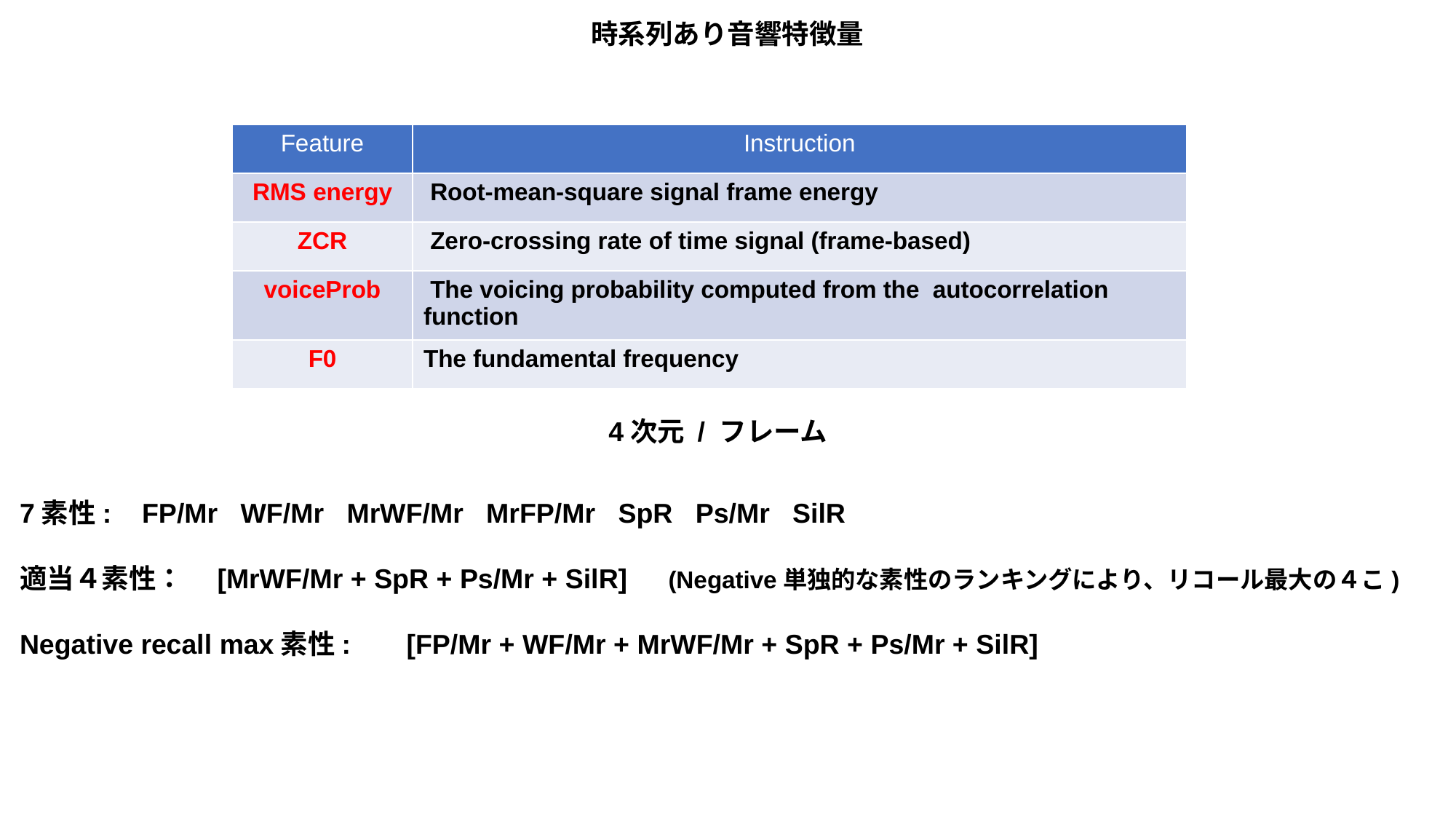

時系列あり音響特徴量
| Feature | Instruction |
| --- | --- |
| RMS energy | Root-mean-square signal frame energy |
| ZCR | Zero-crossing rate of time signal (frame-based) |
| voiceProb | The voicing probability computed from the autocorrelation function |
| F0 | The fundamental frequency |
4次元 / フレーム

7素性:    FP/Mr   WF/Mr   MrWF/Mr   MrFP/Mr   SpR   Ps/Mr   SilR

適当４素性：　[MrWF/Mr + SpR + Ps/Mr + SilR]　(Negative単独的な素性のランキングにより、リコール最大の４こ)

Negative recall max素性:  　[FP/Mr + WF/Mr + MrWF/Mr + SpR + Ps/Mr + SilR]